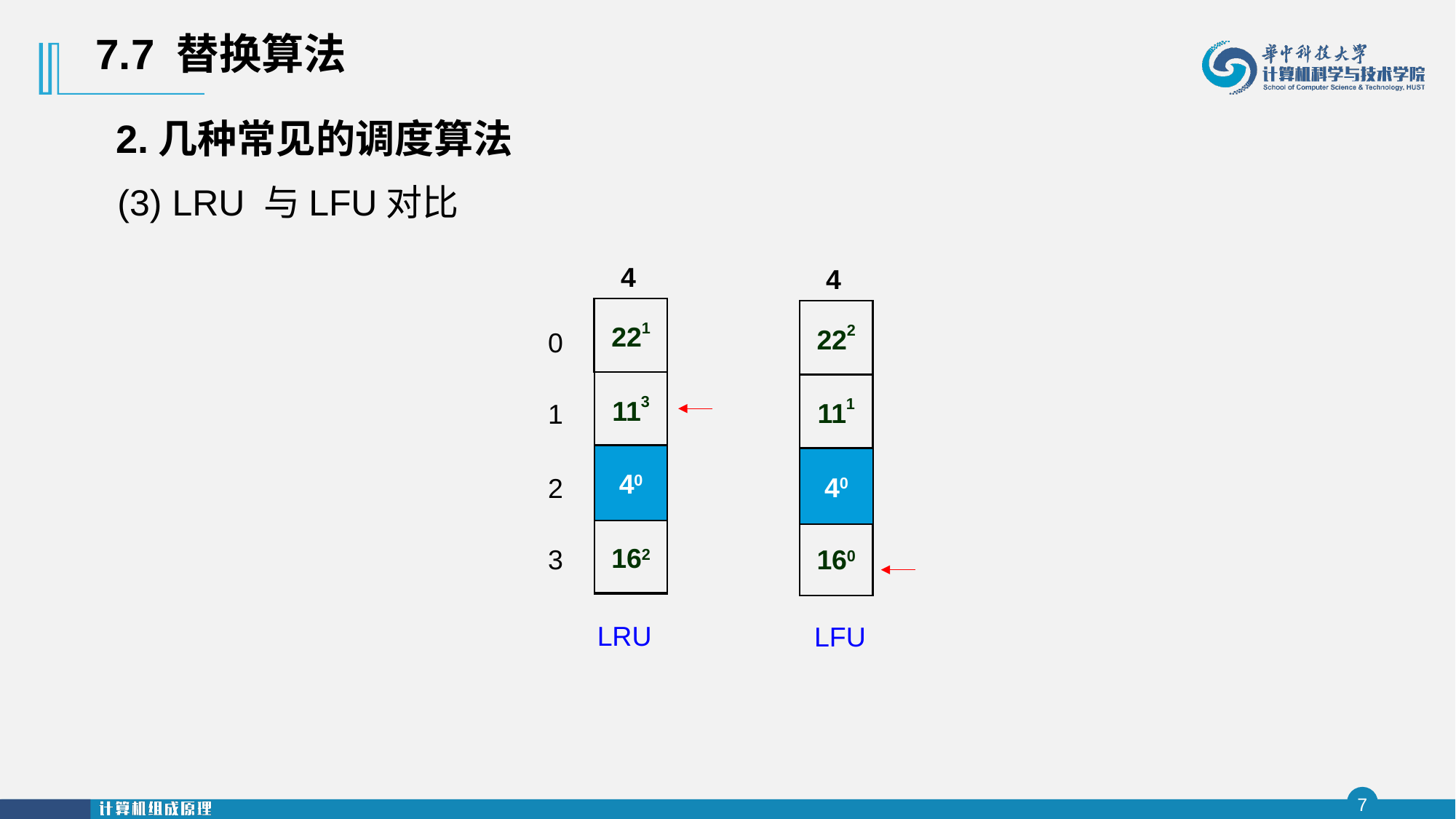

7.7 替换算法
2.几种常见的调度算法
(3) LRU 与LFU对比
4
4

221
222
111
190
160
0
1
2
3

113
40

40

162
LRU
LFU